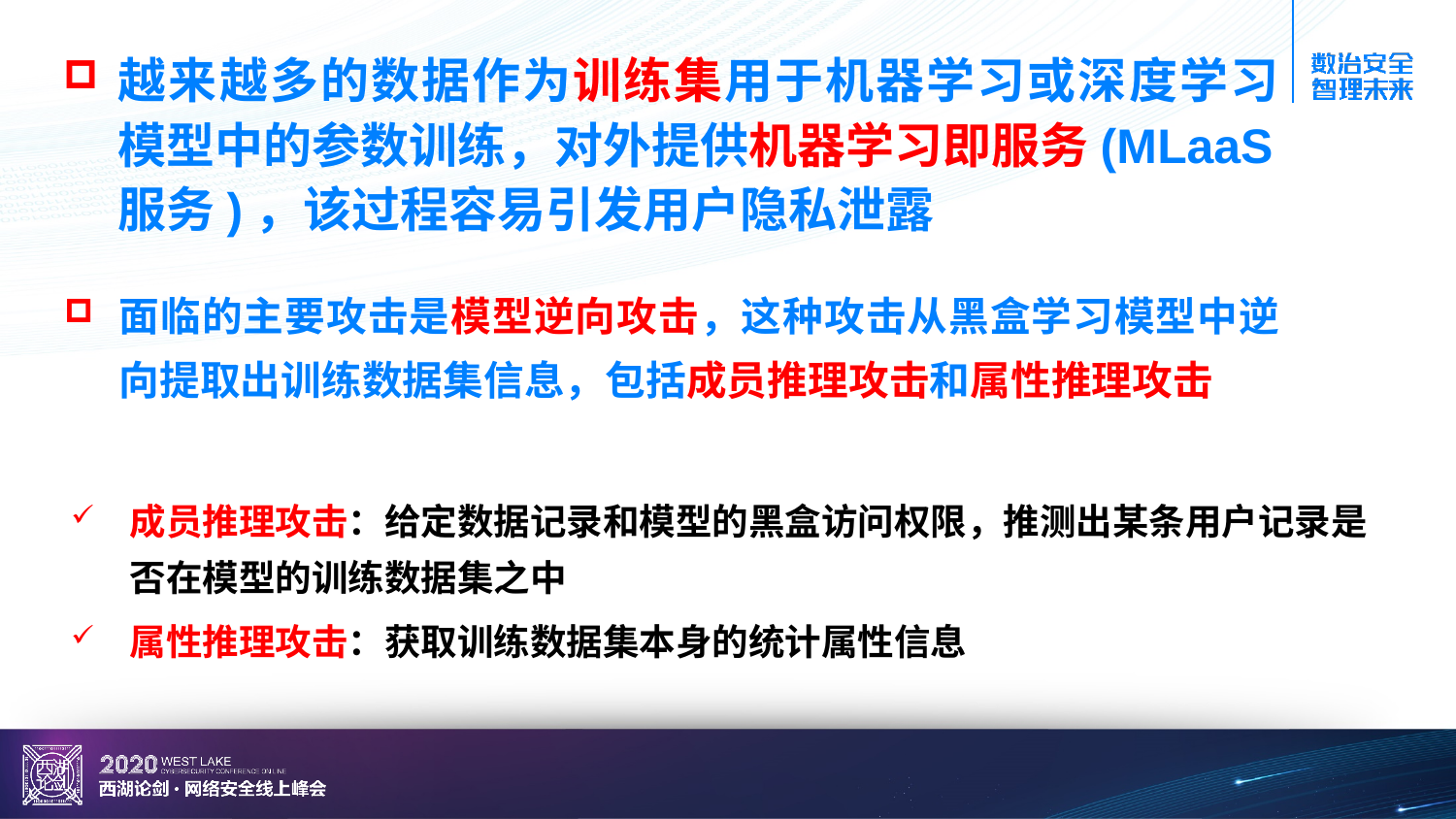

越来越多的数据作为训练集用于机器学习或深度学习模型中的参数训练，对外提供机器学习即服务(MLaaS服务)，该过程容易引发用户隐私泄露
面临的主要攻击是模型逆向攻击，这种攻击从黑盒学习模型中逆向提取出训练数据集信息，包括成员推理攻击和属性推理攻击
成员推理攻击：给定数据记录和模型的黑盒访问权限，推测出某条用户记录是否在模型的训练数据集之中
属性推理攻击：获取训练数据集本身的统计属性信息